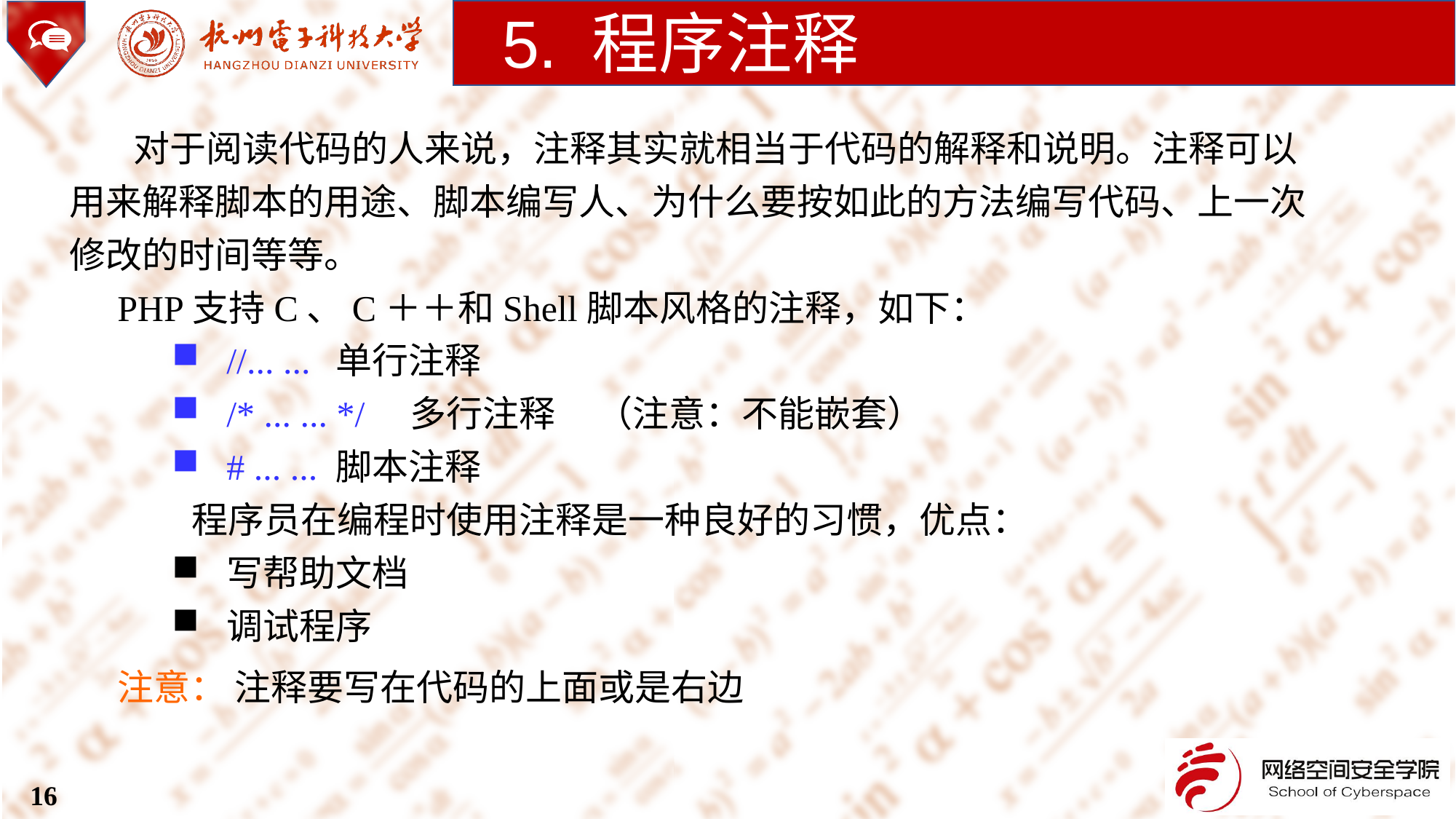

5. 程序注释
对于阅读代码的人来说，注释其实就相当于代码的解释和说明。注释可以用来解释脚本的用途、脚本编写人、为什么要按如此的方法编写代码、上一次修改的时间等等。
PHP支持C、C＋＋和Shell脚本风格的注释，如下：
//... ...	单行注释
/* ... ... */    多行注释     （注意：不能嵌套）
# ... ... 	脚本注释
程序员在编程时使用注释是一种良好的习惯，优点：
写帮助文档
调试程序
注意： 注释要写在代码的上面或是右边
16